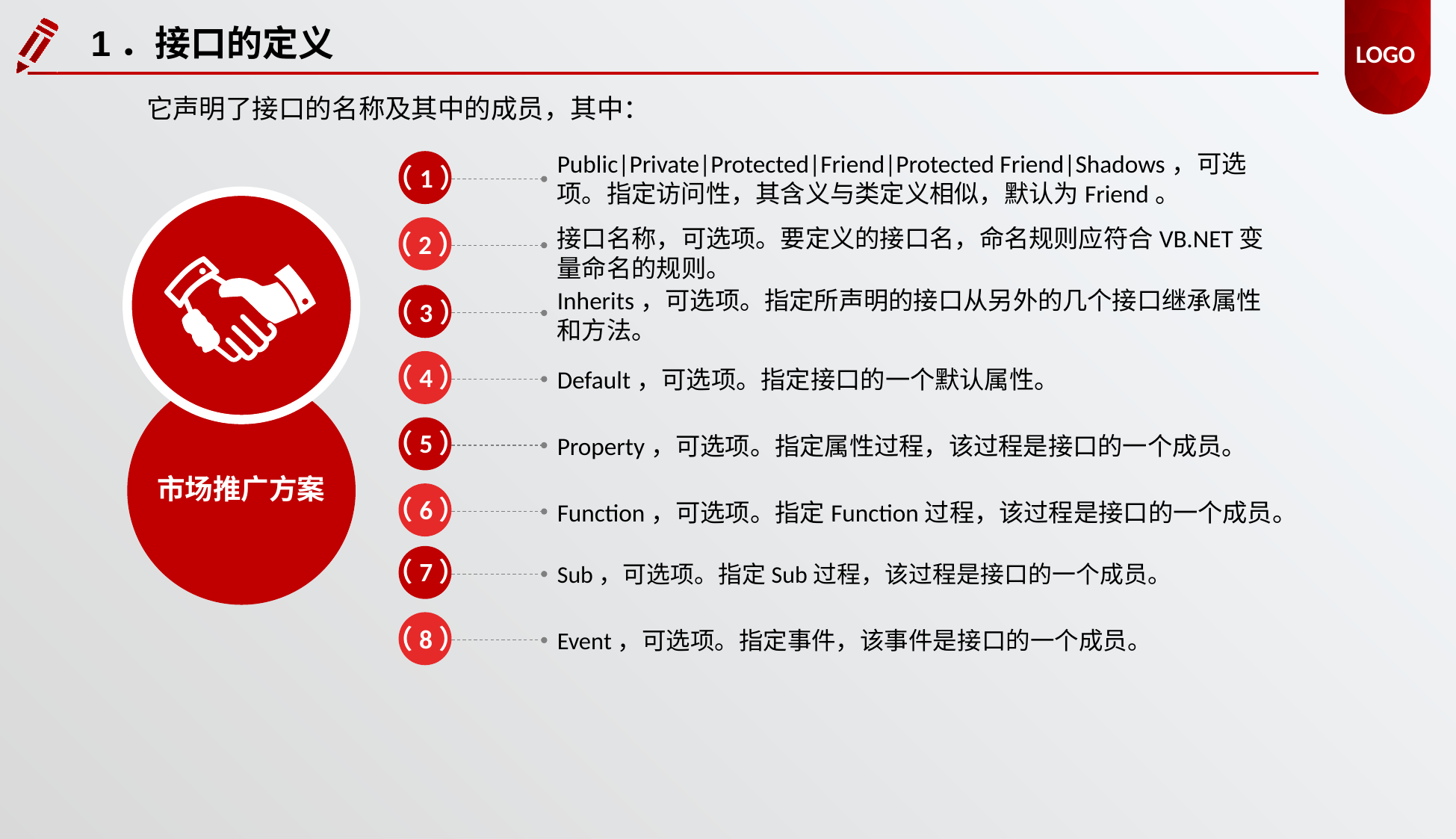

1．接口的定义
它声明了接口的名称及其中的成员，其中：
Public|Private|Protected|Friend|Protected Friend|Shadows，可选项。指定访问性，其含义与类定义相似，默认为Friend。

（1）

接口名称，可选项。要定义的接口名，命名规则应符合VB.NET变量命名的规则。

（2）

Inherits，可选项。指定所声明的接口从另外的几个接口继承属性和方法。

（3）

（4）
Default，可选项。指定接口的一个默认属性。

（5）
Property，可选项。指定属性过程，该过程是接口的一个成员。
市场推广方案

（6）
Function，可选项。指定Function过程，该过程是接口的一个成员。

（7）
Sub，可选项。指定Sub过程，该过程是接口的一个成员。

（8）
Event，可选项。指定事件，该事件是接口的一个成员。